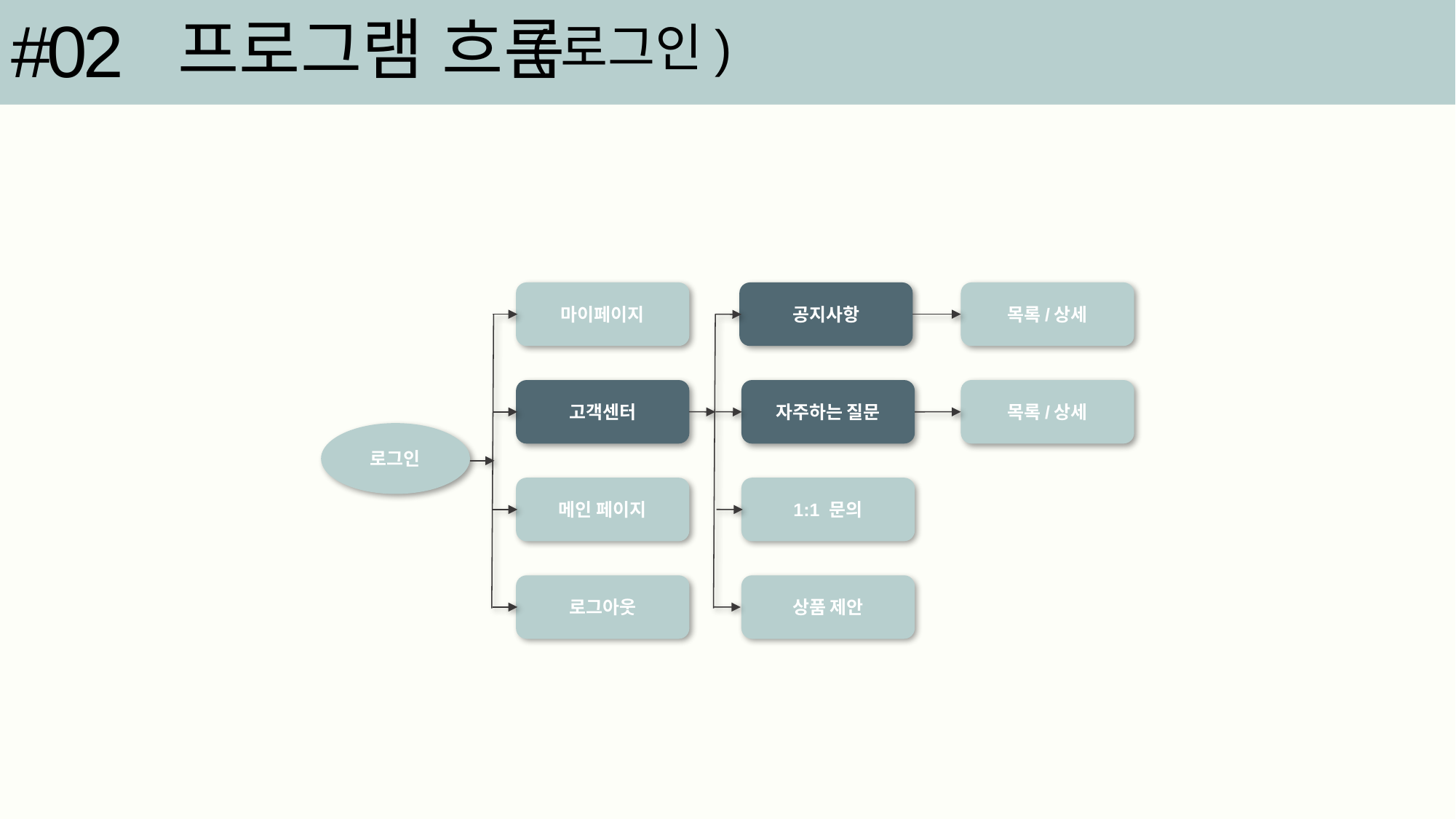

#02
프로그램 흐름
(로그인)

마이페이지
공지사항
목록/상세
고객센터
자주하는 질문
목록/상세
로그인
메인 페이지
1:1 문의
로그아웃
상품 제안